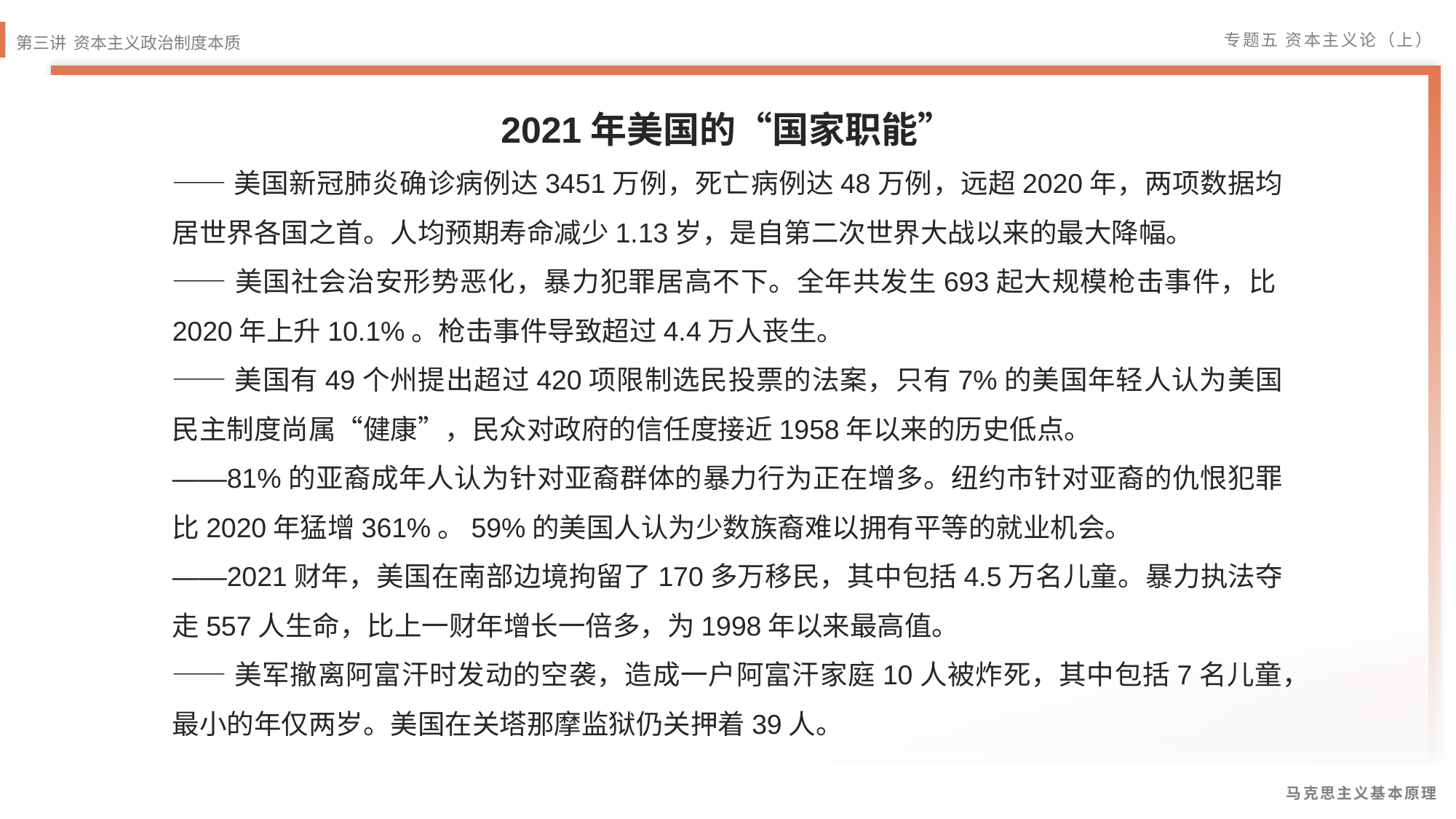

2021年美国的“国家职能”
——美国新冠肺炎确诊病例达3451万例，死亡病例达48万例，远超2020年，两项数据均居世界各国之首。人均预期寿命减少1.13岁，是自第二次世界大战以来的最大降幅。
——美国社会治安形势恶化，暴力犯罪居高不下。全年共发生693起大规模枪击事件，比2020年上升10.1%。枪击事件导致超过4.4万人丧生。
——美国有49个州提出超过420项限制选民投票的法案，只有7%的美国年轻人认为美国民主制度尚属“健康”，民众对政府的信任度接近1958年以来的历史低点。
——81%的亚裔成年人认为针对亚裔群体的暴力行为正在增多。纽约市针对亚裔的仇恨犯罪比2020年猛增361%。59%的美国人认为少数族裔难以拥有平等的就业机会。
——2021财年，美国在南部边境拘留了170多万移民，其中包括4.5万名儿童。暴力执法夺走557人生命，比上一财年增长一倍多，为1998年以来最高值。
——美军撤离阿富汗时发动的空袭，造成一户阿富汗家庭10人被炸死，其中包括7名儿童，最小的年仅两岁。美国在关塔那摩监狱仍关押着39人。